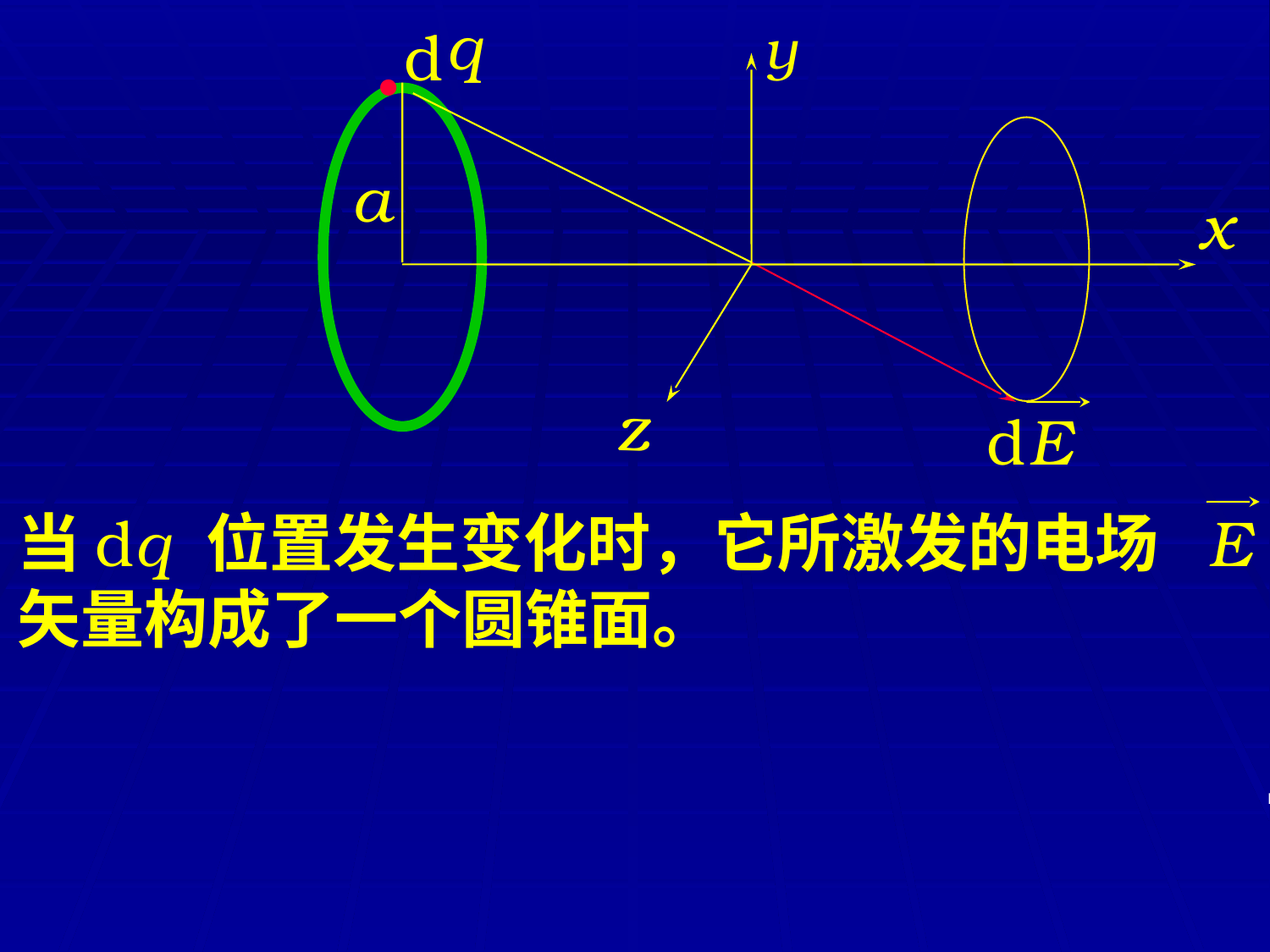

q
d
.
y

a
x

z
d
E

当dq 位置发生变化时，它所激发的电场
矢量构成了一个圆锥面。
d
E